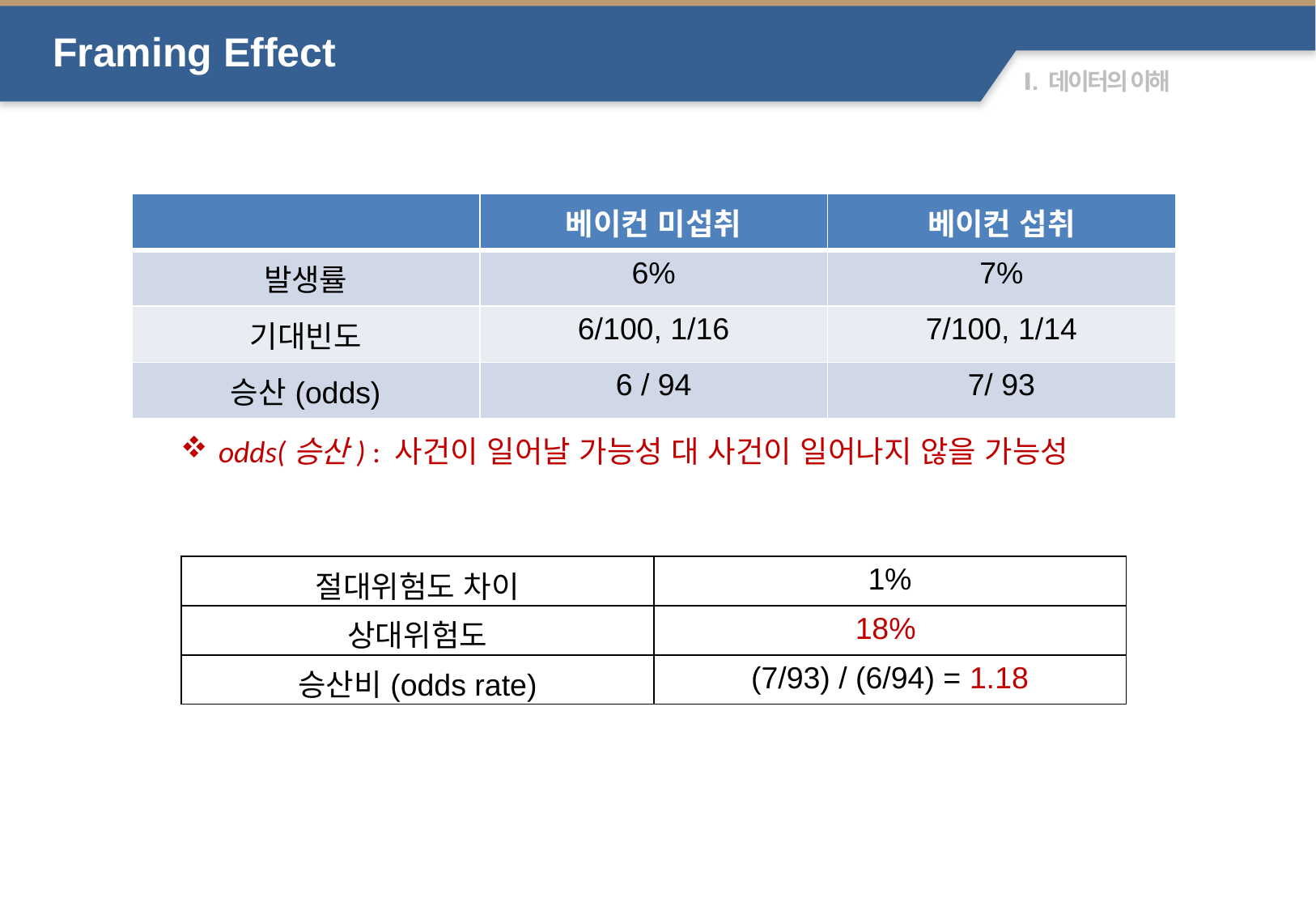

Framing Effect
|  | 베이컨 미섭취 | 베이컨 섭취 |
| --- | --- | --- |
| 발생률 | 6% | 7% |
| 기대빈도 | 6/100, 1/16 | 7/100, 1/14 |
| 승산(odds) | 6 / 94 | 7/ 93 |
odds(승산) : 사건이 일어날 가능성 대 사건이 일어나지 않을 가능성
| 절대위험도 차이 | 1% |
| --- | --- |
| 상대위험도 | 18% |
| 승산비(odds rate) | (7/93) / (6/94) = 1.18 |